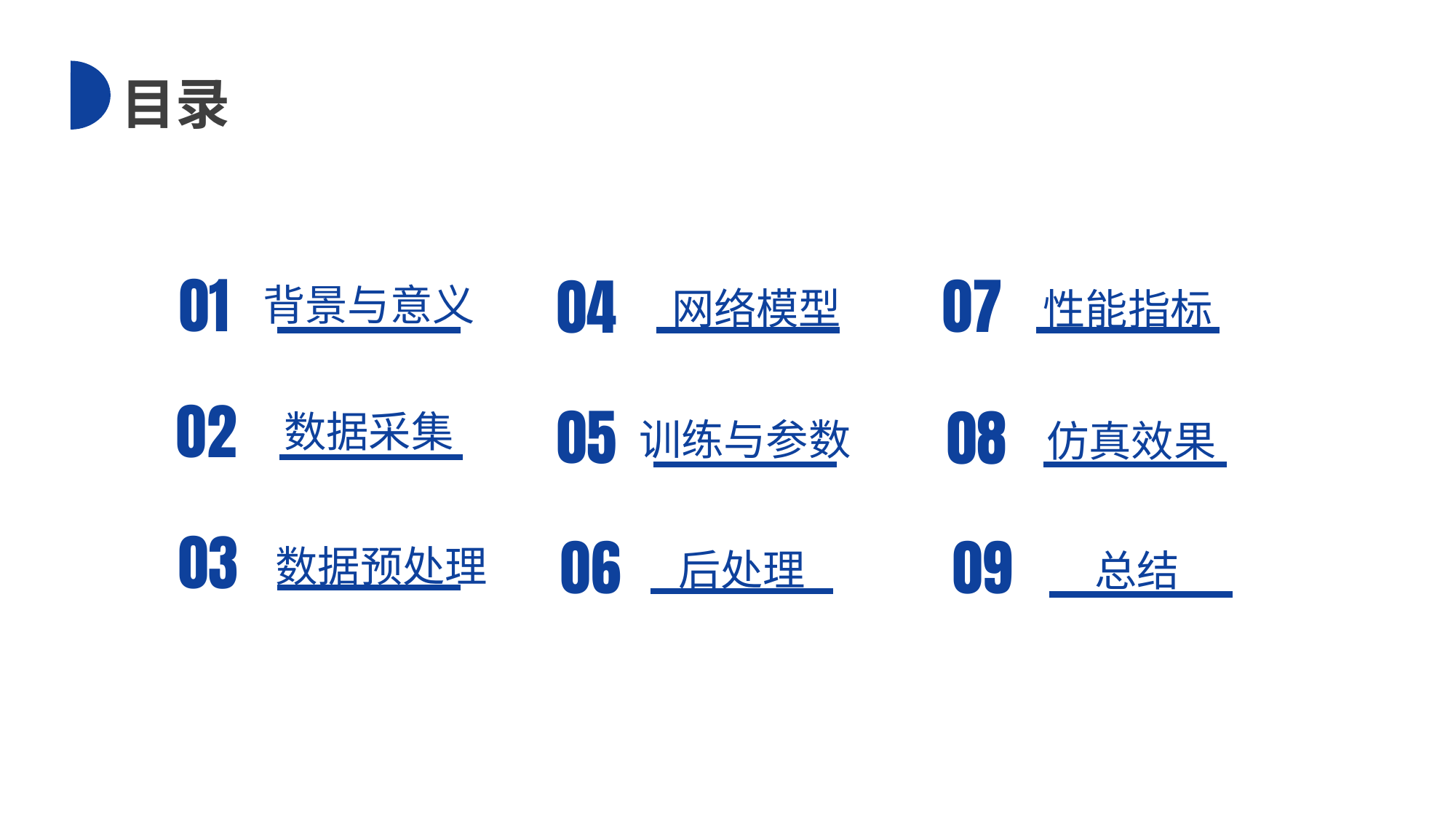

目录

01
07
04
背景与意义
网络模型
性能指标

02
05
08
数据采集
仿真效果
训练与参数

03
06
09
数据预处理
后处理
总结